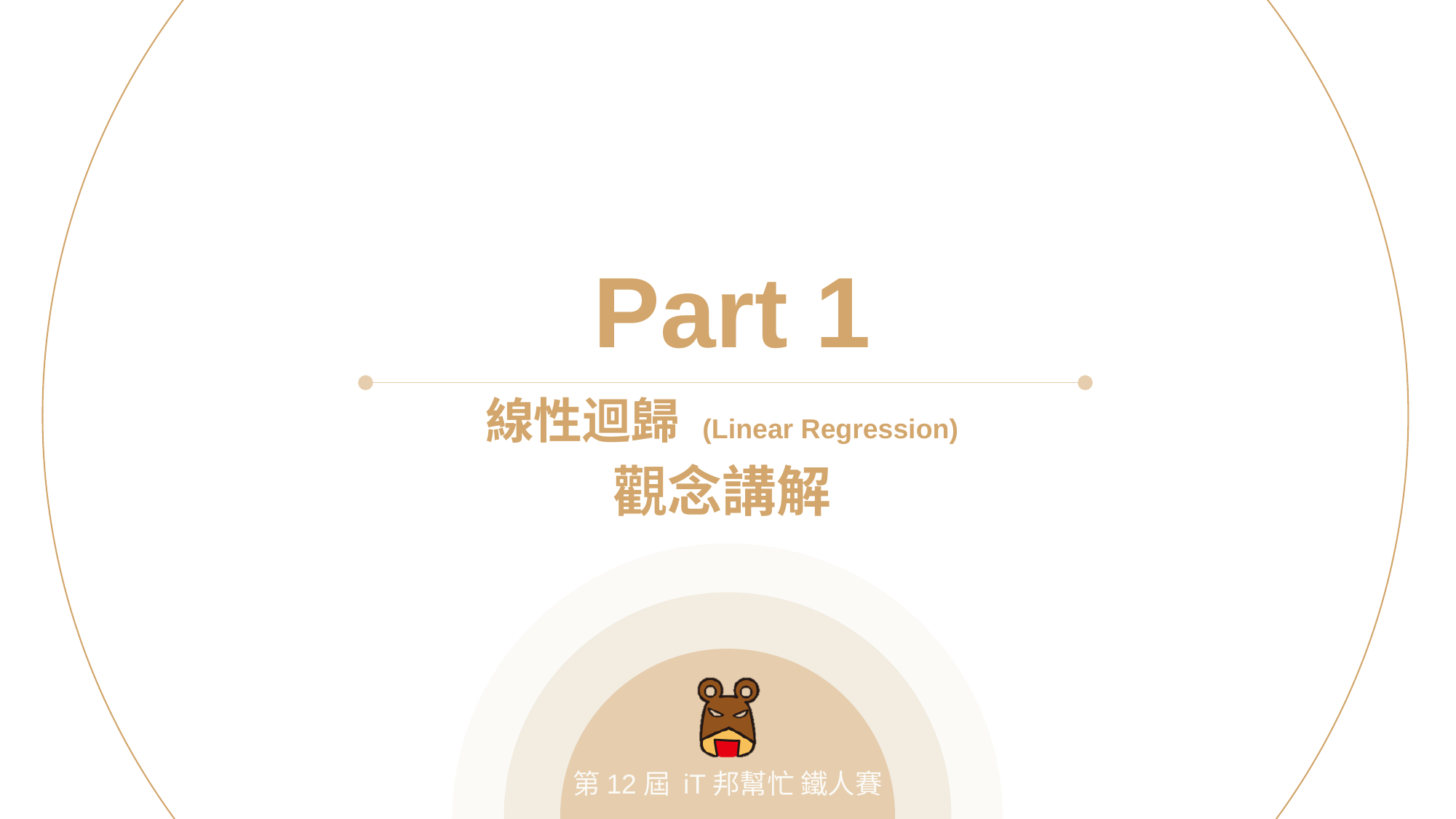

Part 1
線性迴歸 (Linear Regression)
觀念講解
第12屆 iT邦幫忙 鐵人賽